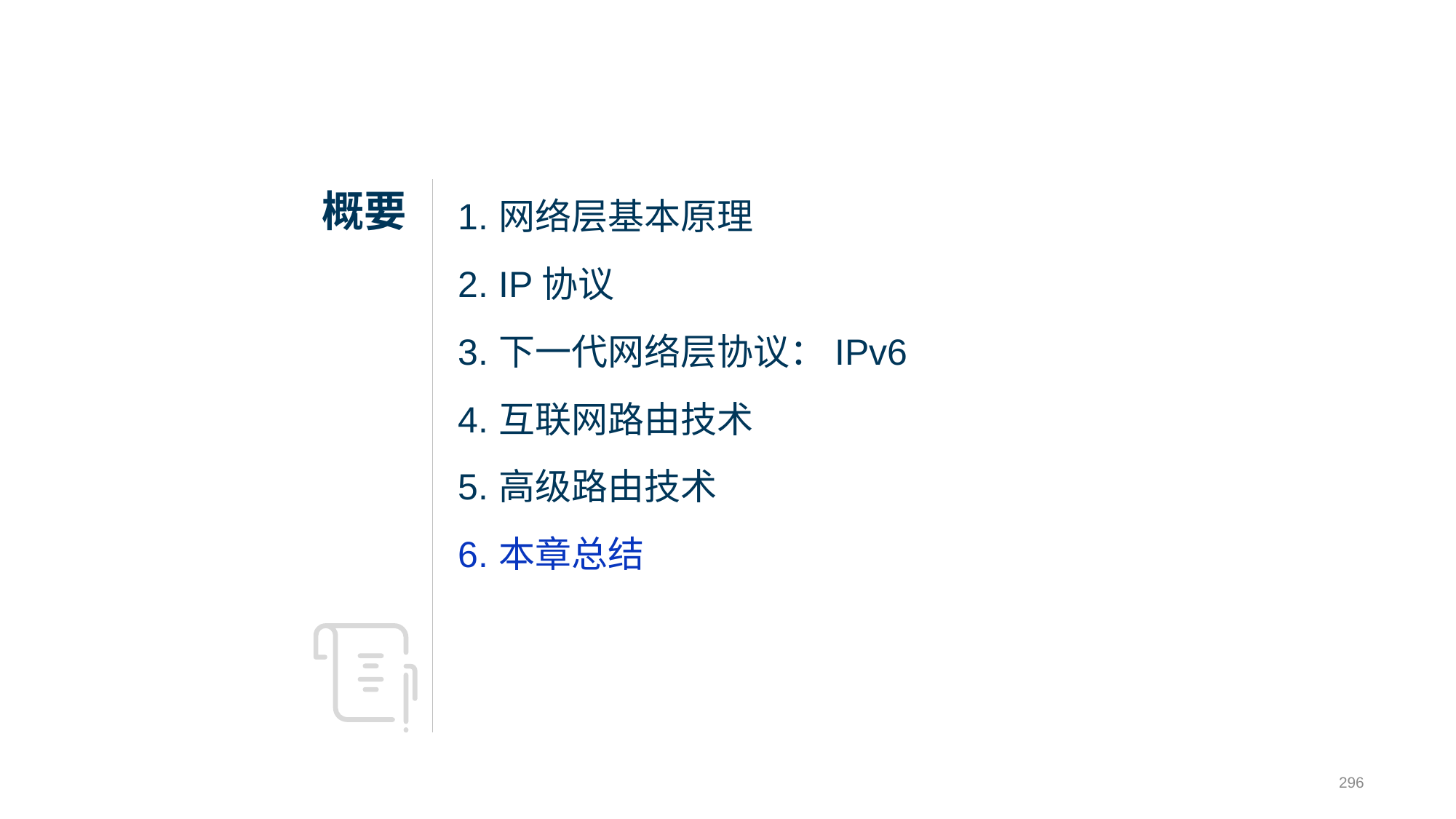

网络层基本原理
IP协议
下一代网络层协议：IPv6
互联网路由技术
高级路由技术
本章总结
296